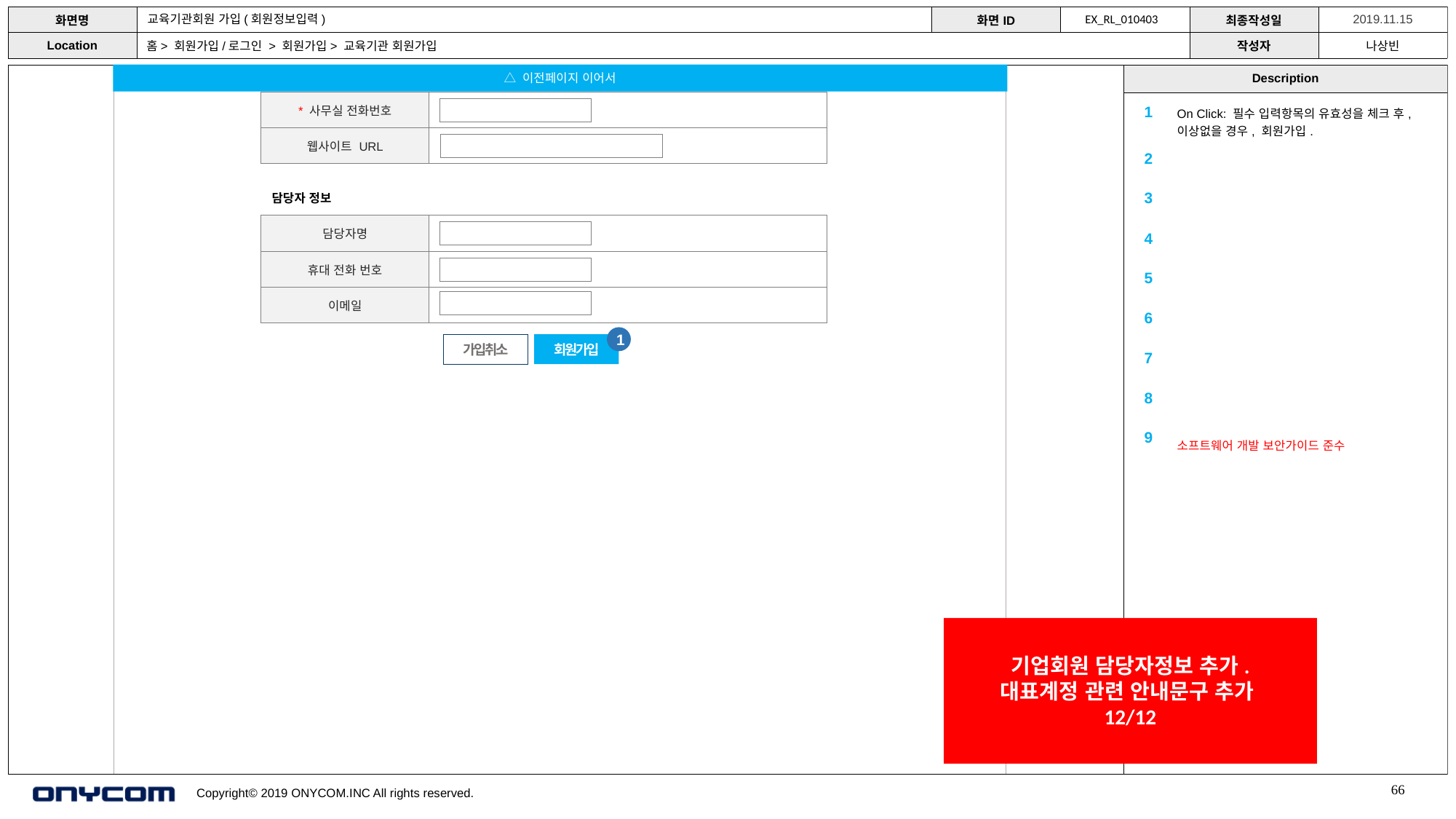

교육기관회원 가입(회원정보입력)
EX_RL_010403
홈> 회원가입/로그인 > 회원가입> 교육기관 회원가입
△ 이전페이지 이어서
| \* 사무실 전화번호 |  |
| --- | --- |
| 웹사이트 URL |  |

| 1 | On Click: 필수 입력항목의 유효성을 체크 후, 이상없을 경우, 회원가입. |
| --- | --- |
| 2 |  |
| 3 |  |
| 4 |  |
| 5 |  |
| 6 |  |
| 7 |  |
| 8 |  |
| 9 | 소프트웨어 개발 보안가이드 준수 |

담당자 정보
| 담당자명 |  |
| --- | --- |
| 휴대 전화 번호 |  |
| 이메일 |  |

1
가입취소
회원가입
기업회원 담당자정보 추가.
대표계정 관련 안내문구 추가
12/12
66